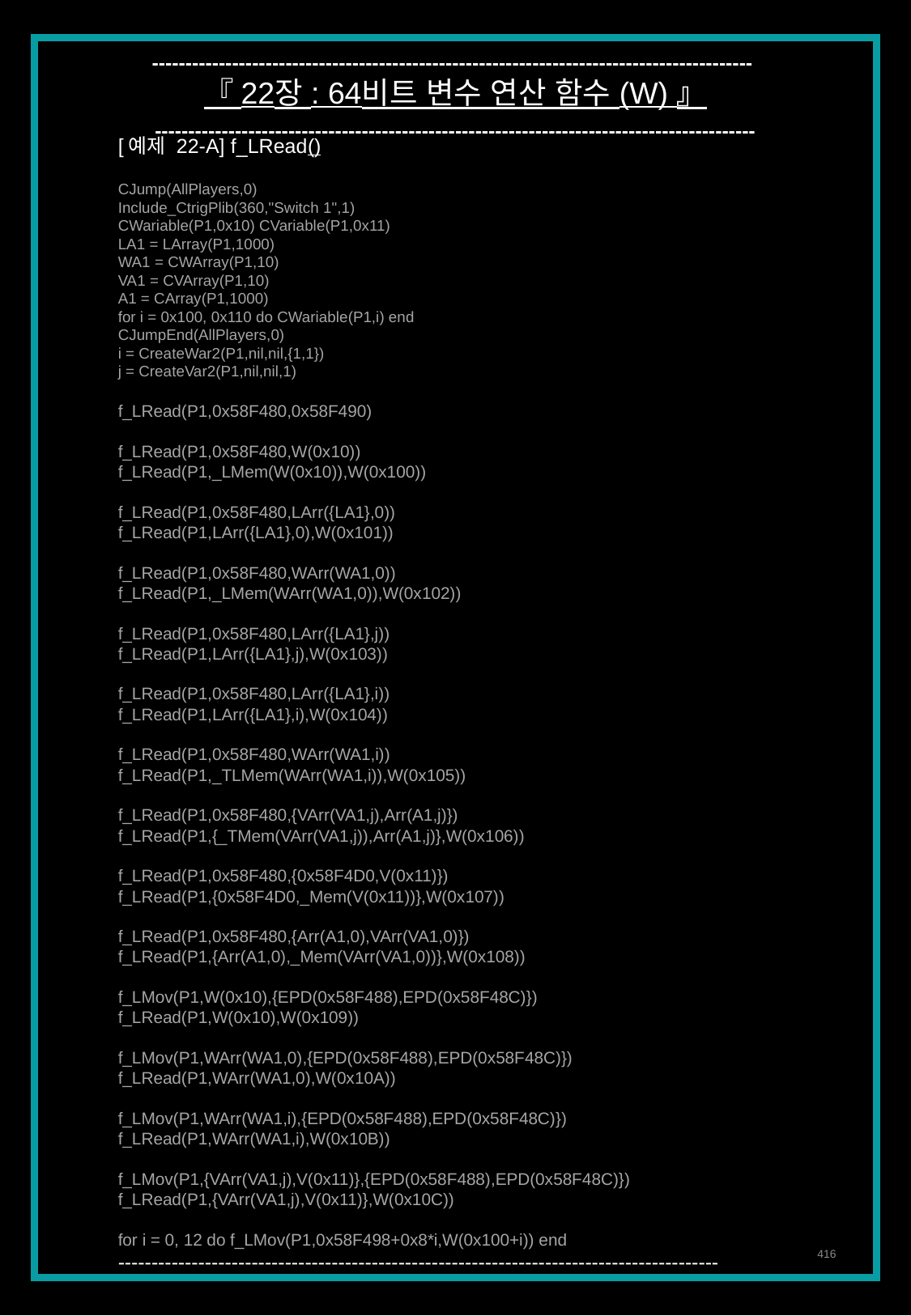

------------------------------------------------------------------------------------------
『 22장 : 64비트 변수 연산 함수 (W) 』
------------------------------------------------------------------------------------------
[예제 22-A] f_LRead()

CJump(AllPlayers,0)
Include_CtrigPlib(360,"Switch 1",1)
CWariable(P1,0x10) CVariable(P1,0x11)
LA1 = LArray(P1,1000)
WA1 = CWArray(P1,10)
VA1 = CVArray(P1,10)
A1 = CArray(P1,1000)
for i = 0x100, 0x110 do CWariable(P1,i) end
CJumpEnd(AllPlayers,0)
i = CreateWar2(P1,nil,nil,{1,1})
j = CreateVar2(P1,nil,nil,1)

f_LRead(P1,0x58F480,0x58F490)

f_LRead(P1,0x58F480,W(0x10))
f_LRead(P1,_LMem(W(0x10)),W(0x100))

f_LRead(P1,0x58F480,LArr({LA1},0))
f_LRead(P1,LArr({LA1},0),W(0x101))

f_LRead(P1,0x58F480,WArr(WA1,0))
f_LRead(P1,_LMem(WArr(WA1,0)),W(0x102))

f_LRead(P1,0x58F480,LArr({LA1},j))
f_LRead(P1,LArr({LA1},j),W(0x103))

f_LRead(P1,0x58F480,LArr({LA1},i))
f_LRead(P1,LArr({LA1},i),W(0x104))

f_LRead(P1,0x58F480,WArr(WA1,i))
f_LRead(P1,_TLMem(WArr(WA1,i)),W(0x105))

f_LRead(P1,0x58F480,{VArr(VA1,j),Arr(A1,j)})
f_LRead(P1,{_TMem(VArr(VA1,j)),Arr(A1,j)},W(0x106))

f_LRead(P1,0x58F480,{0x58F4D0,V(0x11)})
f_LRead(P1,{0x58F4D0,_Mem(V(0x11))},W(0x107))

f_LRead(P1,0x58F480,{Arr(A1,0),VArr(VA1,0)})
f_LRead(P1,{Arr(A1,0),_Mem(VArr(VA1,0))},W(0x108))

f_LMov(P1,W(0x10),{EPD(0x58F488),EPD(0x58F48C)})
f_LRead(P1,W(0x10),W(0x109))

f_LMov(P1,WArr(WA1,0),{EPD(0x58F488),EPD(0x58F48C)})
f_LRead(P1,WArr(WA1,0),W(0x10A))

f_LMov(P1,WArr(WA1,i),{EPD(0x58F488),EPD(0x58F48C)})
f_LRead(P1,WArr(WA1,i),W(0x10B))

f_LMov(P1,{VArr(VA1,j),V(0x11)},{EPD(0x58F488),EPD(0x58F48C)})
f_LRead(P1,{VArr(VA1,j),V(0x11)},W(0x10C))

for i = 0, 12 do f_LMov(P1,0x58F498+0x8*i,W(0x100+i)) end
------------------------------------------------------------------------------------------
416